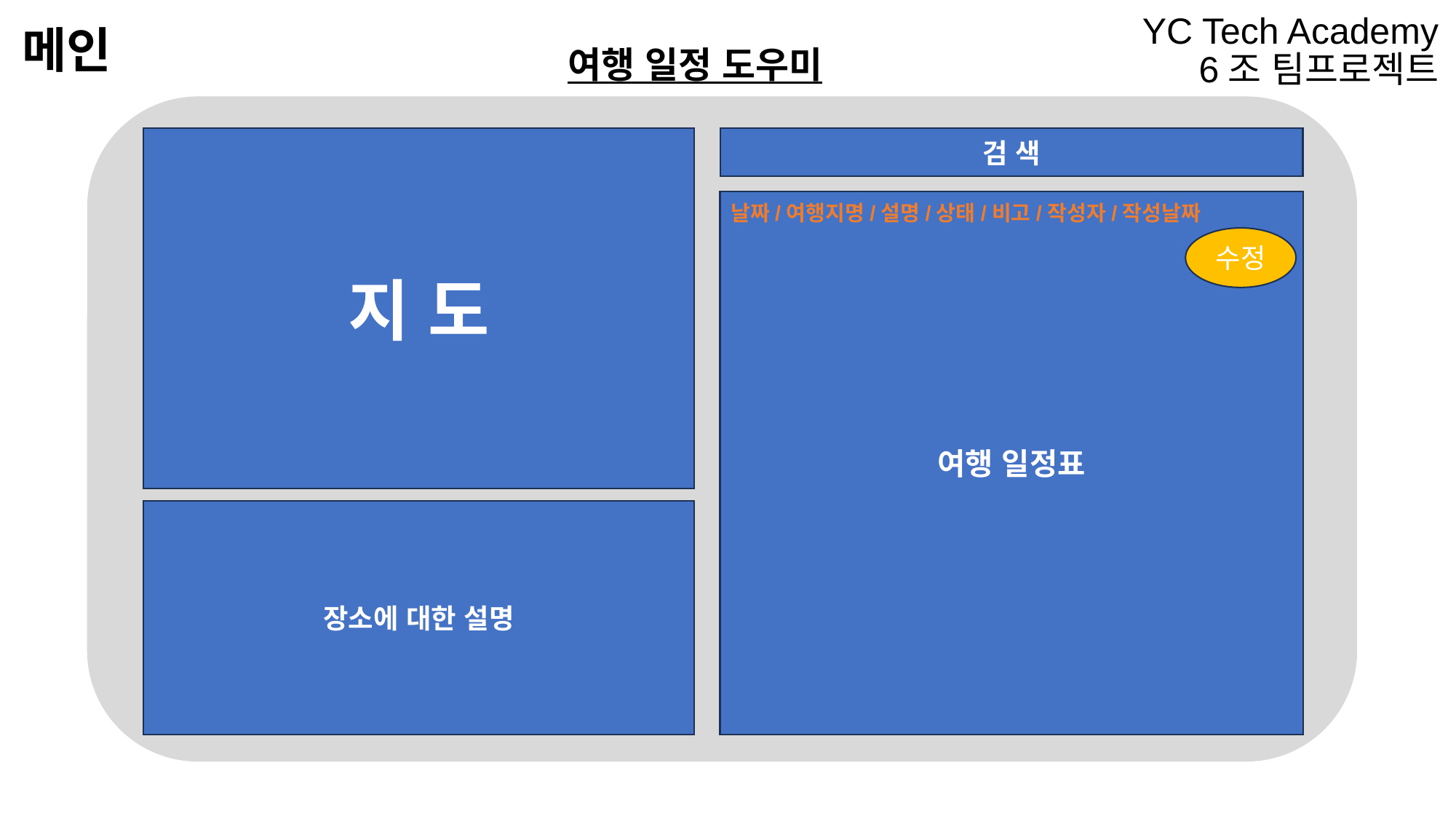

# YC Tech Academy 6조 팀프로젝트
메인
여행 일정 도우미

지 도
검 색
여행 일정표
날짜/여행지명/설명/상태/비고/작성자/작성날짜
수정
장소에 대한 설명